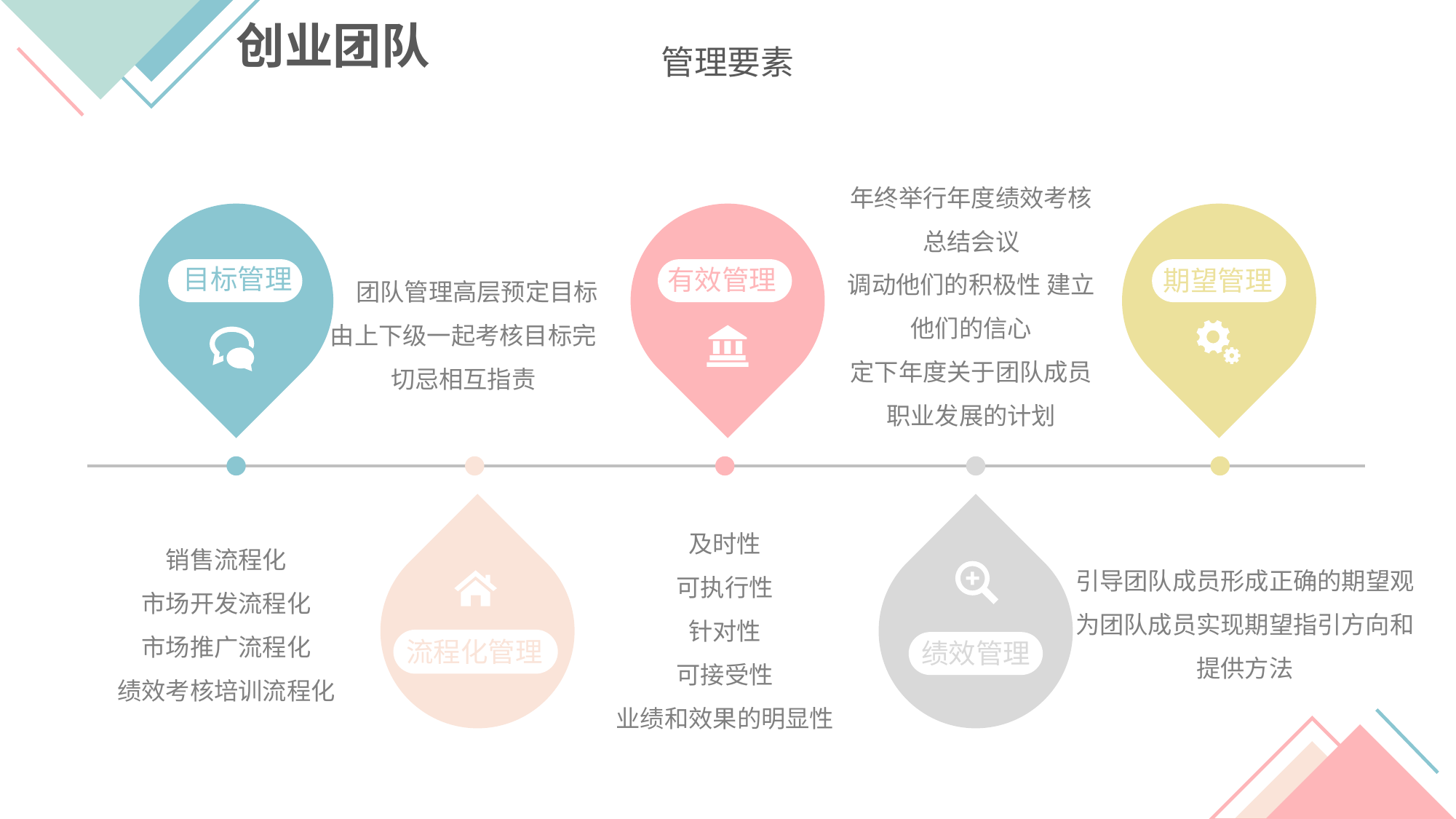

创业团队
管理要素
年终举行年度绩效考核总结会议
调动他们的积极性 建立他们的信心
定下年度关于团队成员职业发展的计划

目标管理
    团队管理高层预定目标
由上下级一起考核目标完
切忌相互指责

有效管理
期望管理

及时性
可执行性
针对性
可接受性
业绩和效果的明显性
销售流程化
市场开发流程化
市场推广流程化
绩效考核培训流程化

引导团队成员形成正确的期望观
为团队成员实现期望指引方向和提供方法

流程化管理

绩效管理